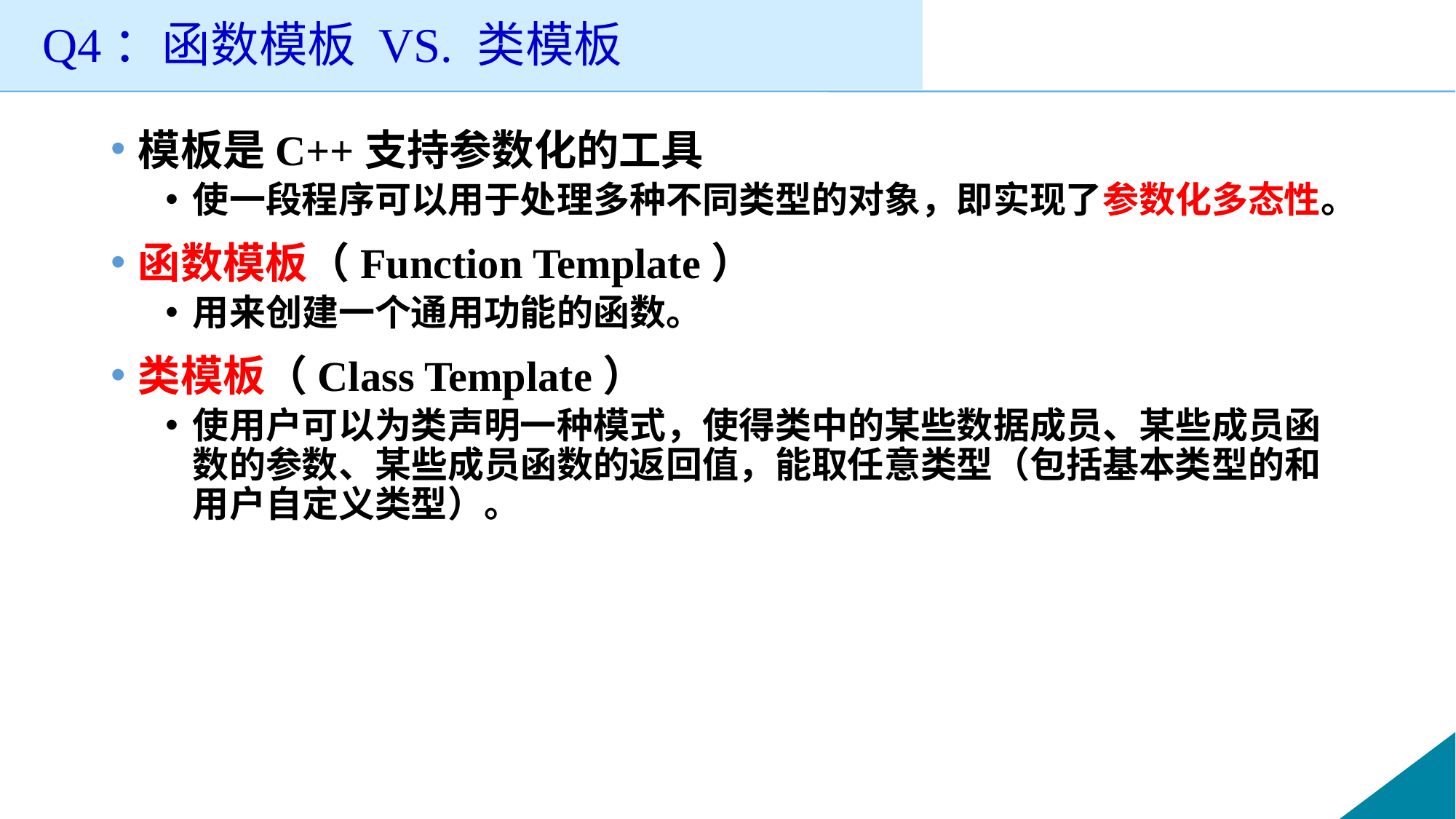

# Q4：函数模板 VS. 类模板
模板是C++支持参数化的工具
使一段程序可以用于处理多种不同类型的对象，即实现了参数化多态性。
函数模板（Function Template）
用来创建一个通用功能的函数。
类模板（Class Template）
使用户可以为类声明一种模式，使得类中的某些数据成员、某些成员函数的参数、某些成员函数的返回值，能取任意类型（包括基本类型的和用户自定义类型）。